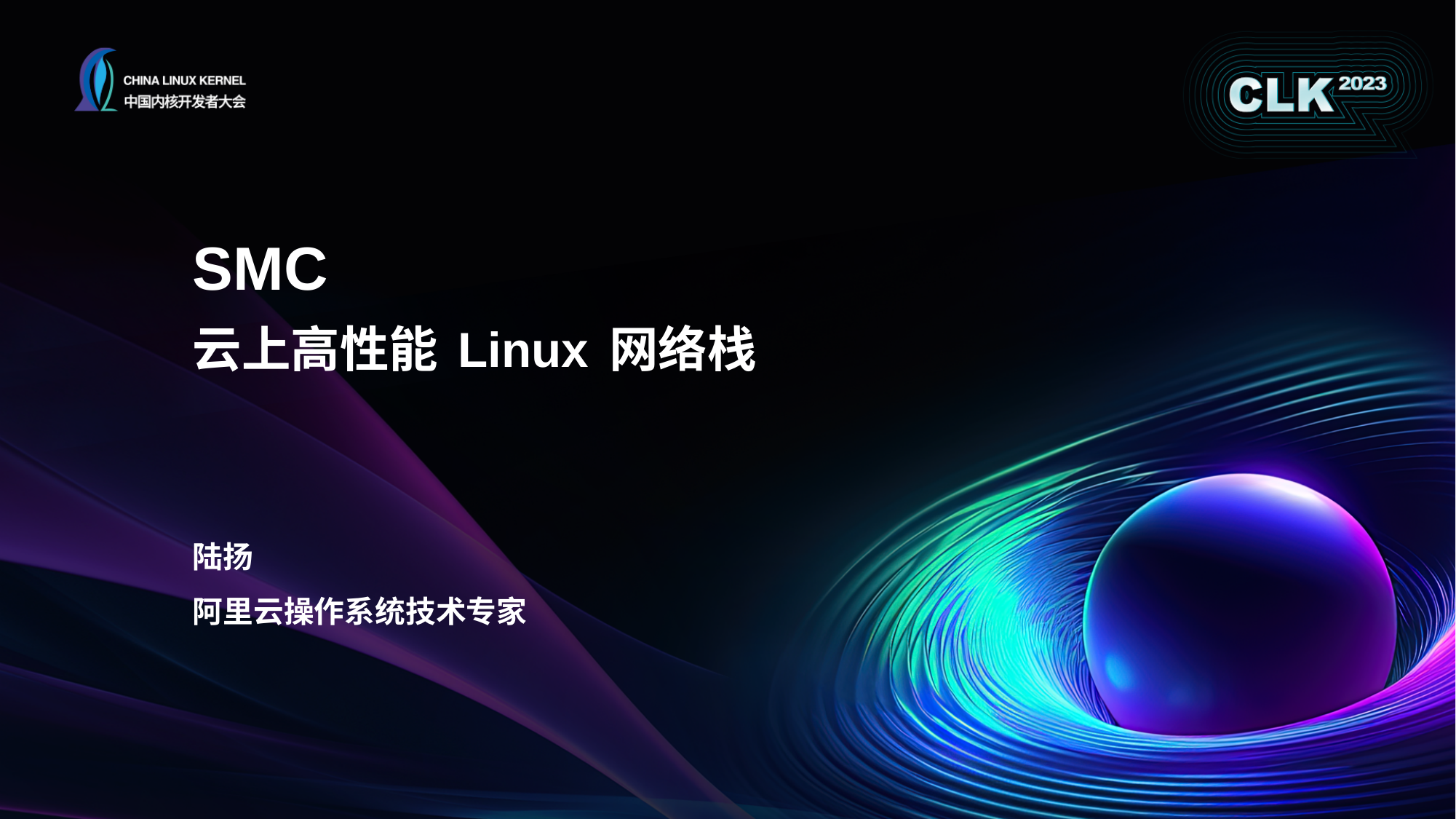

# SMC 云上高性能 Linux 网络栈
陆扬
阿里云操作系统技术专家